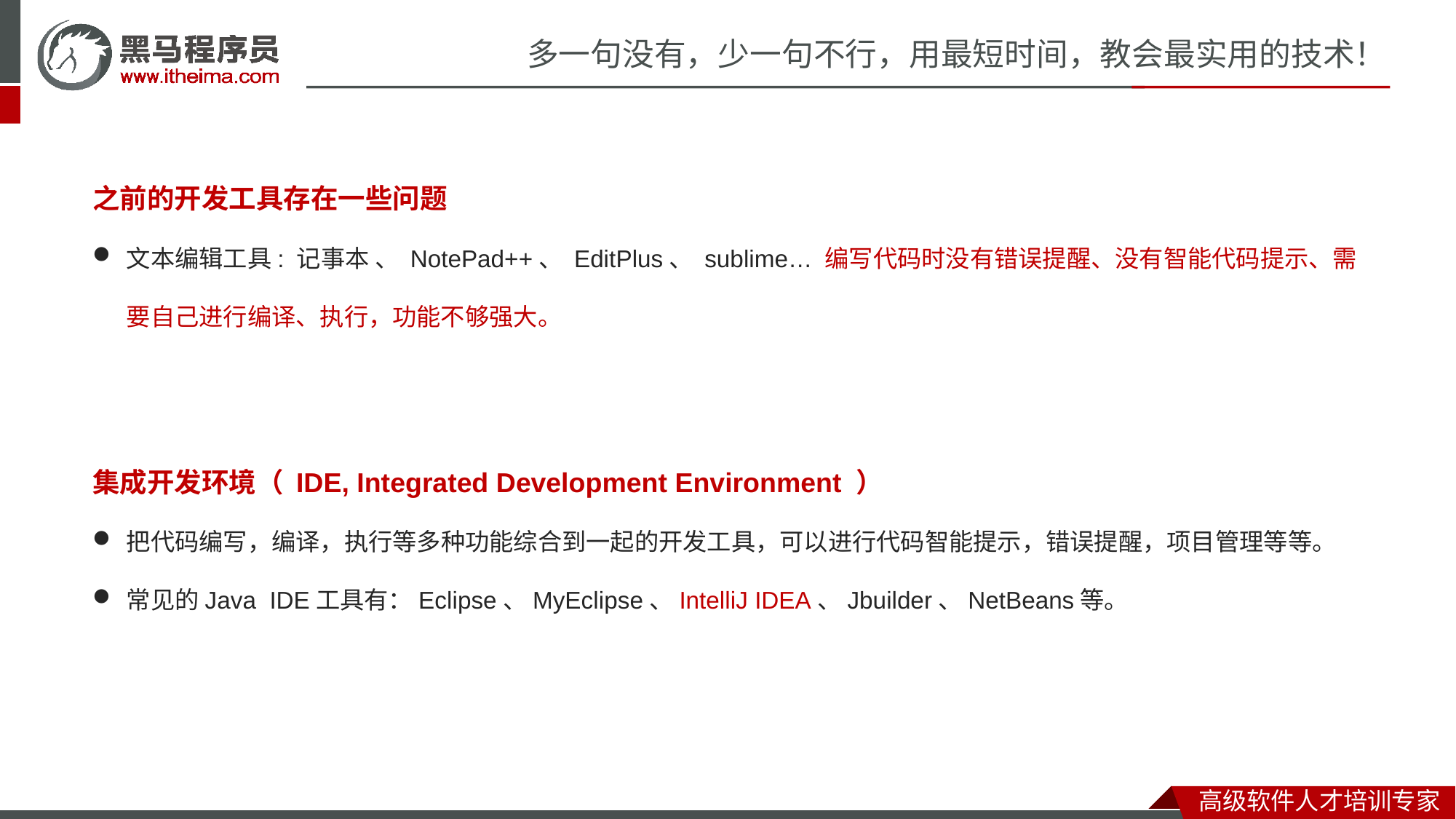

之前的开发工具存在一些问题
文本编辑工具: 记事本 、 NotePad++、 EditPlus、 sublime… 编写代码时没有错误提醒、没有智能代码提示、需要自己进行编译、执行，功能不够强大。

集成开发环境（ IDE, Integrated Development Environment ）
把代码编写，编译，执行等多种功能综合到一起的开发工具，可以进行代码智能提示，错误提醒，项目管理等等。
常见的Java  IDE工具有：Eclipse、MyEclipse、IntelliJ IDEA、Jbuilder、NetBeans等。